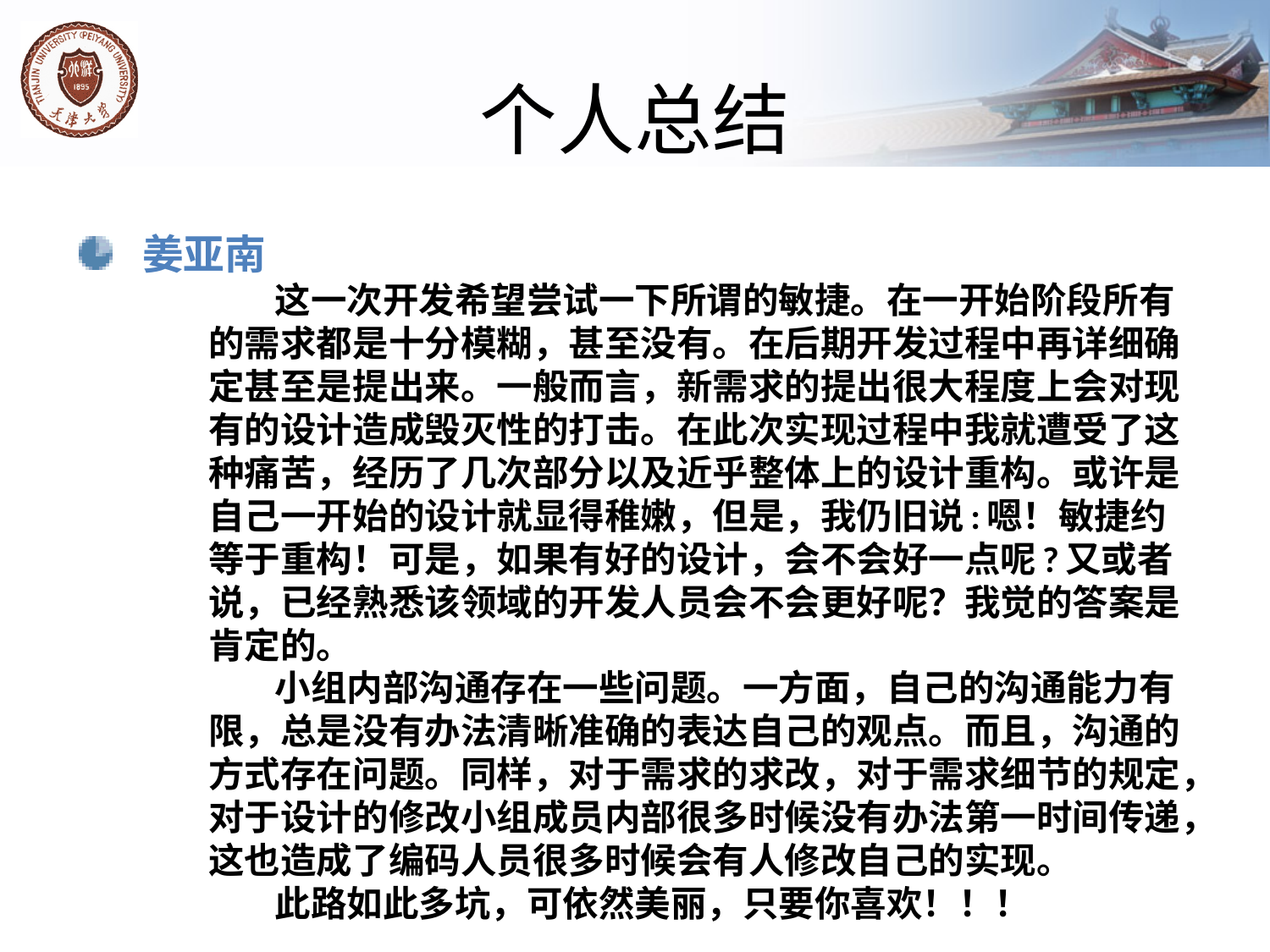

# 个人总结
姜亚南
这一次开发希望尝试一下所谓的敏捷。在一开始阶段所有的需求都是十分模糊，甚至没有。在后期开发过程中再详细确定甚至是提出来。一般而言，新需求的提出很大程度上会对现有的设计造成毁灭性的打击。在此次实现过程中我就遭受了这种痛苦，经历了几次部分以及近乎整体上的设计重构。或许是自己一开始的设计就显得稚嫩，但是，我仍旧说:嗯！敏捷约等于重构！可是，如果有好的设计，会不会好一点呢?又或者说，已经熟悉该领域的开发人员会不会更好呢？我觉的答案是肯定的。
小组内部沟通存在一些问题。一方面，自己的沟通能力有限，总是没有办法清晰准确的表达自己的观点。而且，沟通的方式存在问题。同样，对于需求的求改，对于需求细节的规定，对于设计的修改小组成员内部很多时候没有办法第一时间传递，这也造成了编码人员很多时候会有人修改自己的实现。
此路如此多坑，可依然美丽，只要你喜欢！！！
15